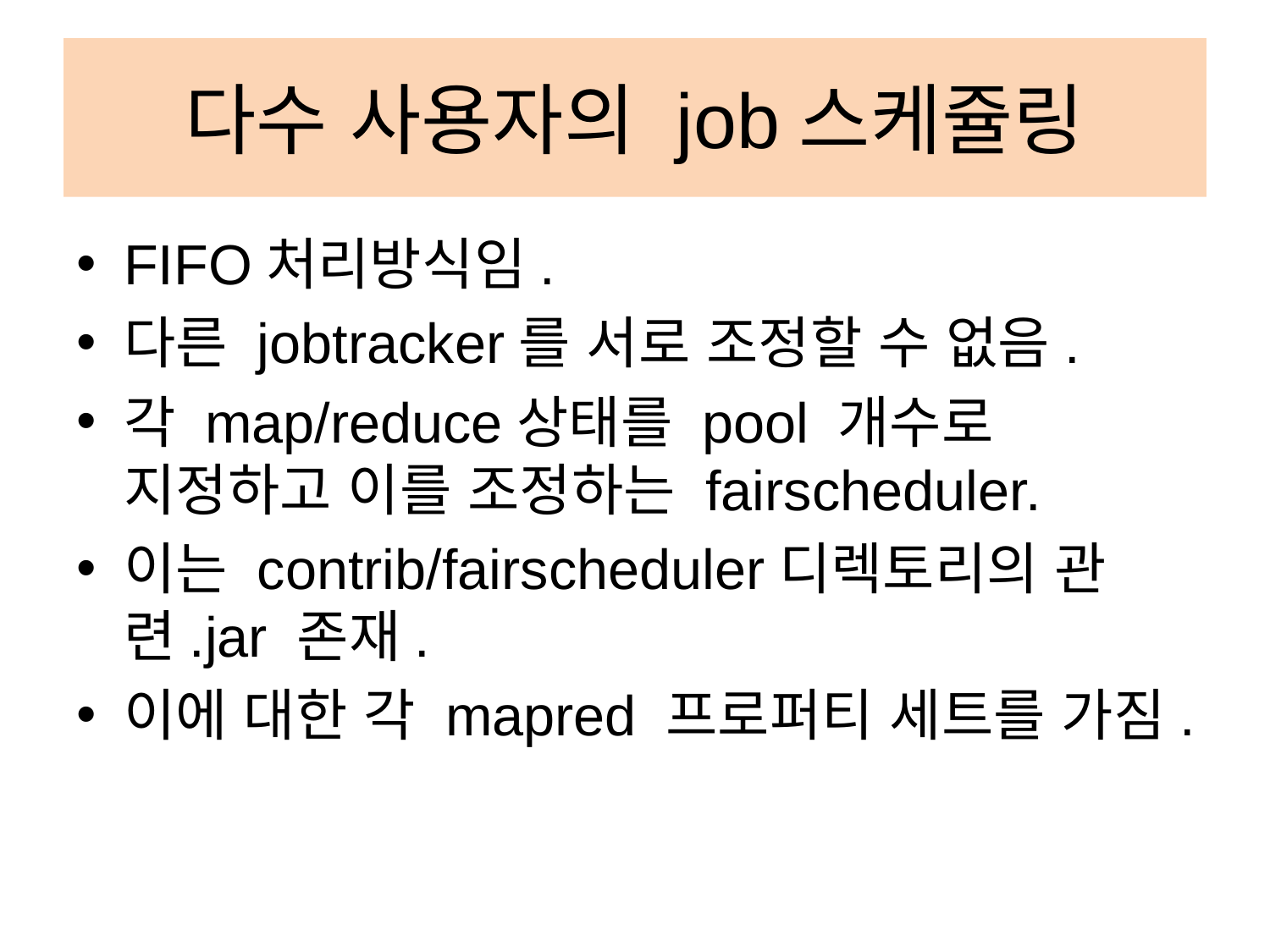

# 다수 사용자의 job스케쥴링
FIFO처리방식임.
다른 jobtracker를 서로 조정할 수 없음.
각 map/reduce상태를 pool 개수로 지정하고 이를 조정하는 fairscheduler.
이는 contrib/fairscheduler디렉토리의 관련.jar 존재.
이에 대한 각 mapred 프로퍼티 세트를 가짐.